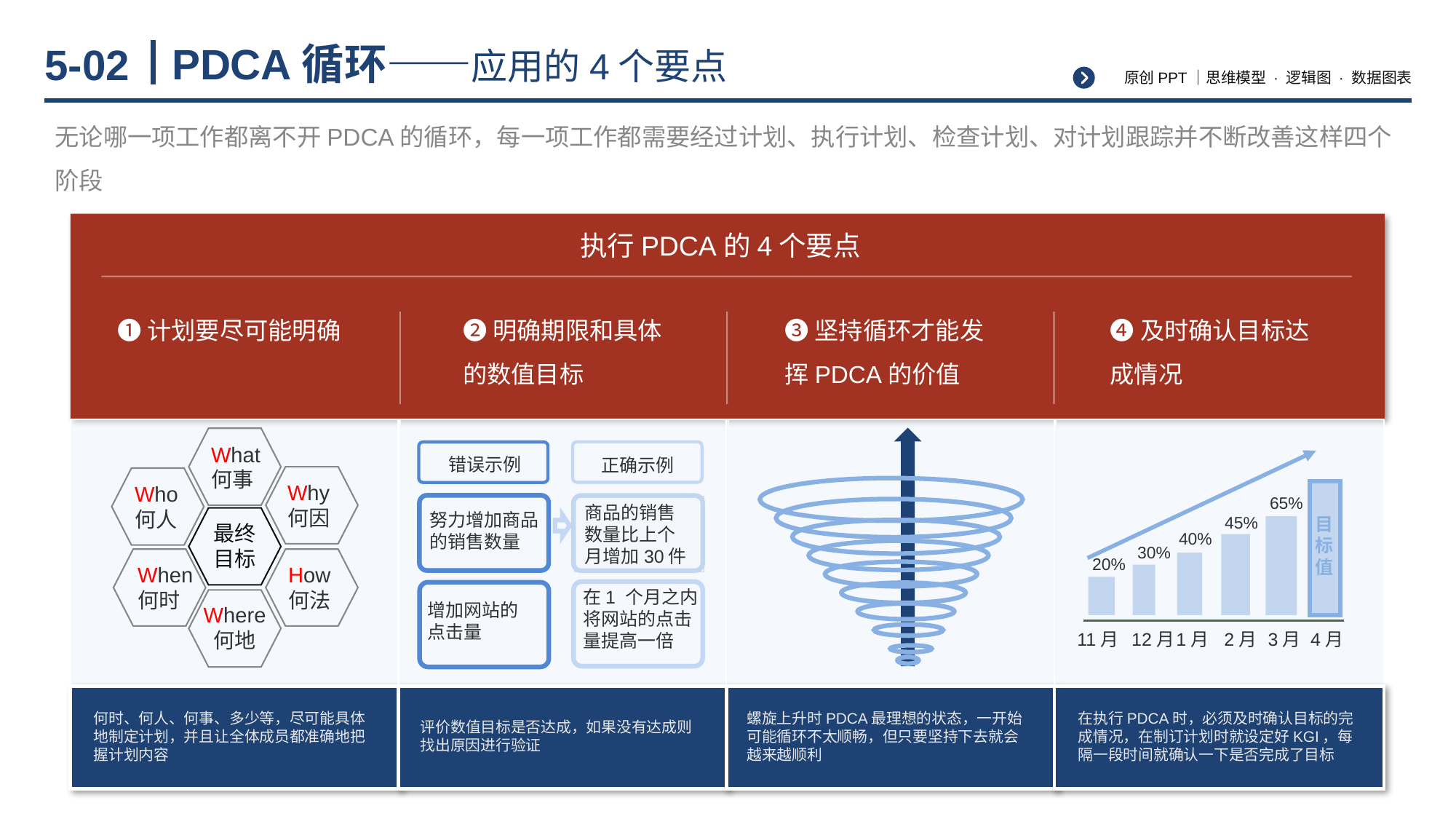

# PDCA循环——应用的4个要点
5-02
无论哪一项工作都离不开PDCA的循环，每一项工作都需要经过计划、执行计划、检查计划、对计划跟踪并不断改善这样四个阶段

执行PDCA的4个要点
❶计划要尽可能明确
❷明确期限和具体的数值目标
❸坚持循环才能发挥PDCA的价值
❹及时确认目标达成情况

What
何事

错误示例
正确示例

65%
45%
目
标
值

40%

30%
20%

11月
12月
1月
2月
3月
4月
Why
何因
Who
何人

商品的销售数量比上个月增加30件
努力增加商品的销售数量

最终目标
When
何时
How
何法
在1 个月之内将网站的点击量提高一倍

增加网站的
点击量
Where
何地

何时、何人、何事、多少等，尽可能具体地制定计划，并且让全体成员都准确地把握计划内容
评价数值目标是否达成，如果没有达成则找出原因进行验证
螺旋上升时PDCA最理想的状态，一开始可能循环不太顺畅，但只要坚持下去就会越来越顺利
在执行PDCA时，必须及时确认目标的完成情况，在制订计划时就设定好KGI，每隔一段时间就确认一下是否完成了目标